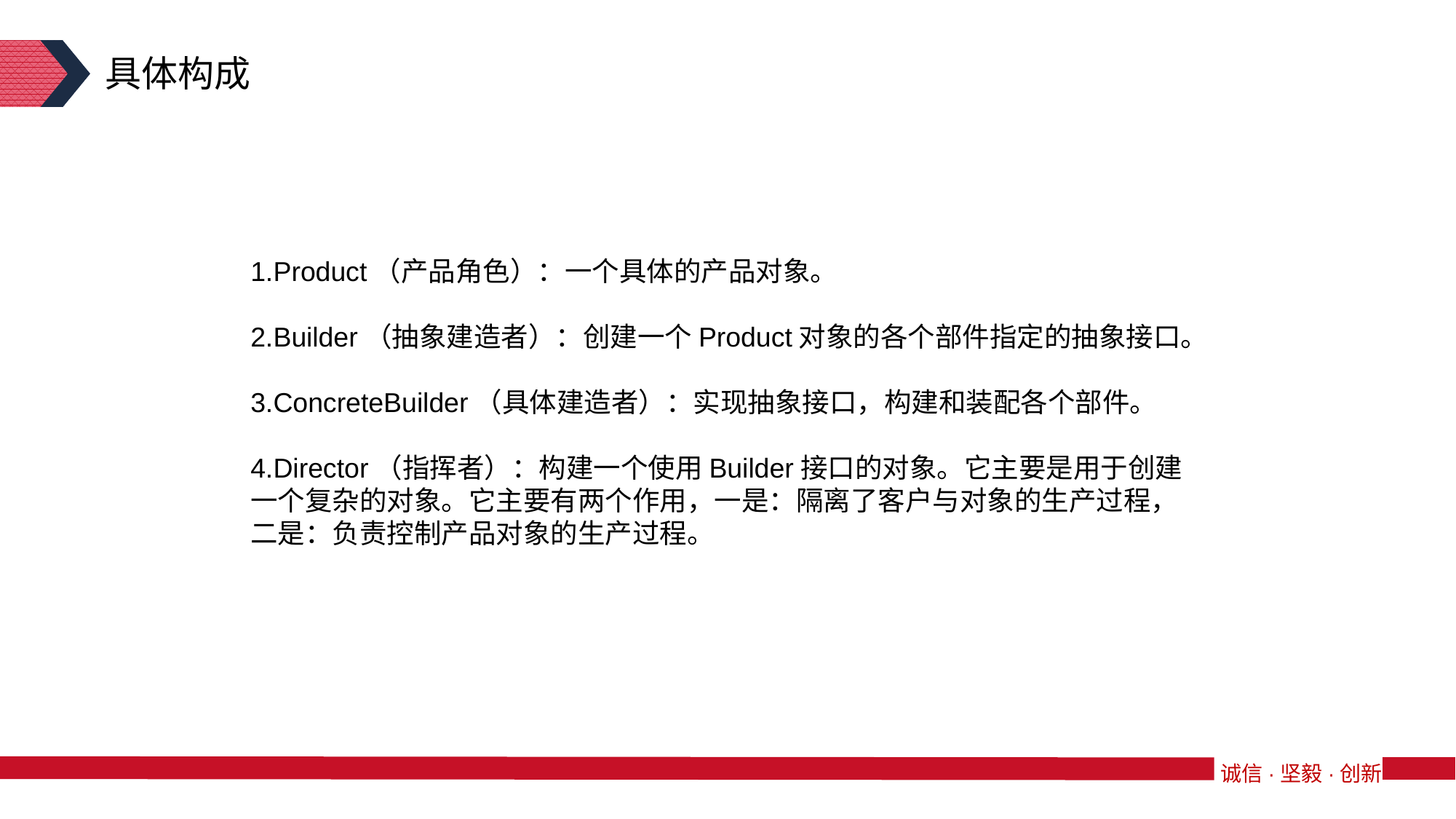

具体构成
1.Product（产品角色）：一个具体的产品对象。

2.Builder（抽象建造者）：创建一个Product对象的各个部件指定的抽象接口。

3.ConcreteBuilder（具体建造者）：实现抽象接口，构建和装配各个部件。

4.Director（指挥者）：构建一个使用Builder接口的对象。它主要是用于创建一个复杂的对象。它主要有两个作用，一是：隔离了客户与对象的生产过程，二是：负责控制产品对象的生产过程。
诚信·坚毅·创新